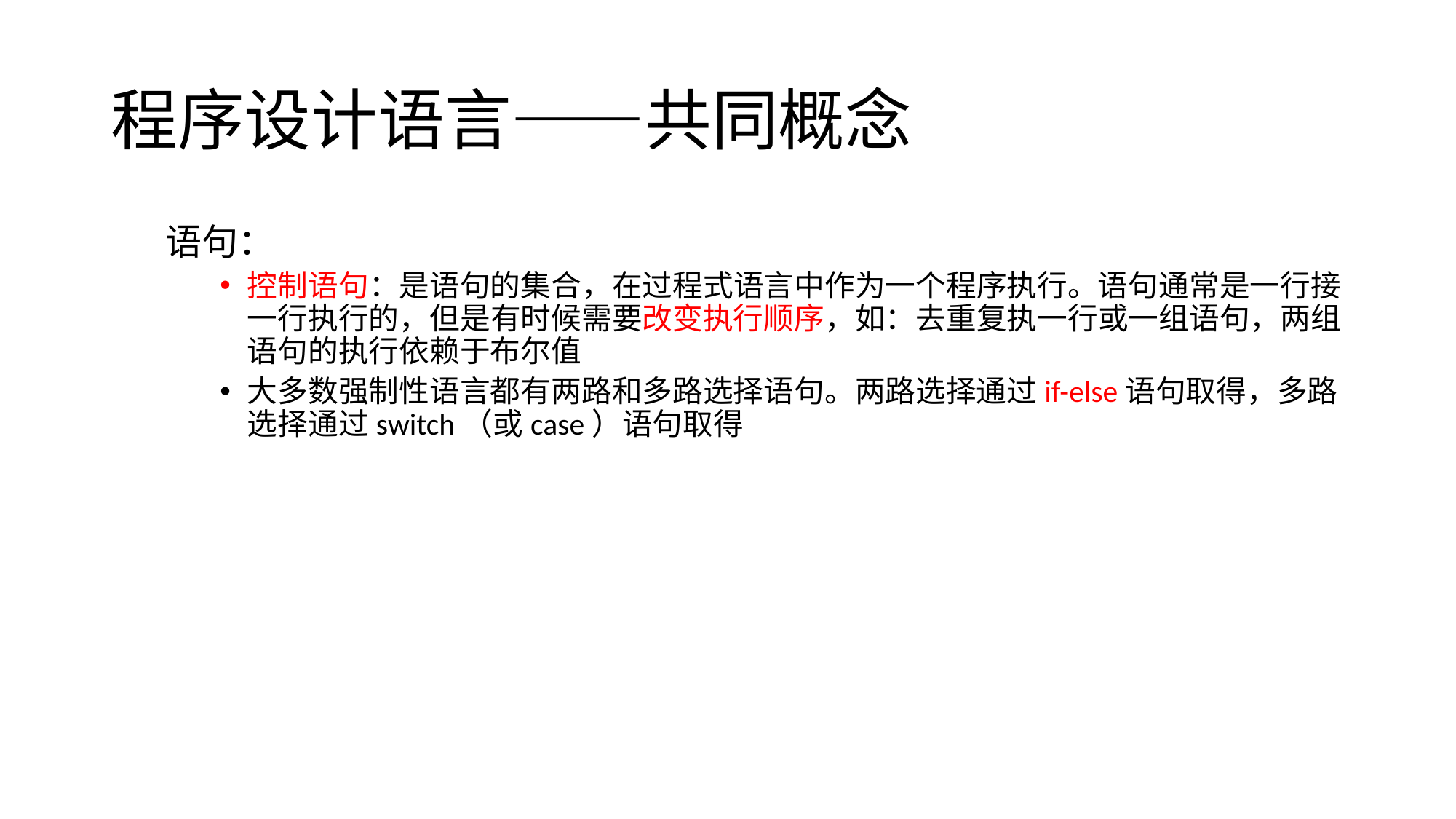

# 程序设计语言——共同概念
语句：
控制语句：是语句的集合，在过程式语言中作为一个程序执行。语句通常是一行接一行执行的，但是有时候需要改变执行顺序，如：去重复执一行或一组语句，两组语句的执行依赖于布尔值
大多数强制性语言都有两路和多路选择语句。两路选择通过if-else语句取得，多路选择通过switch（或case）语句取得